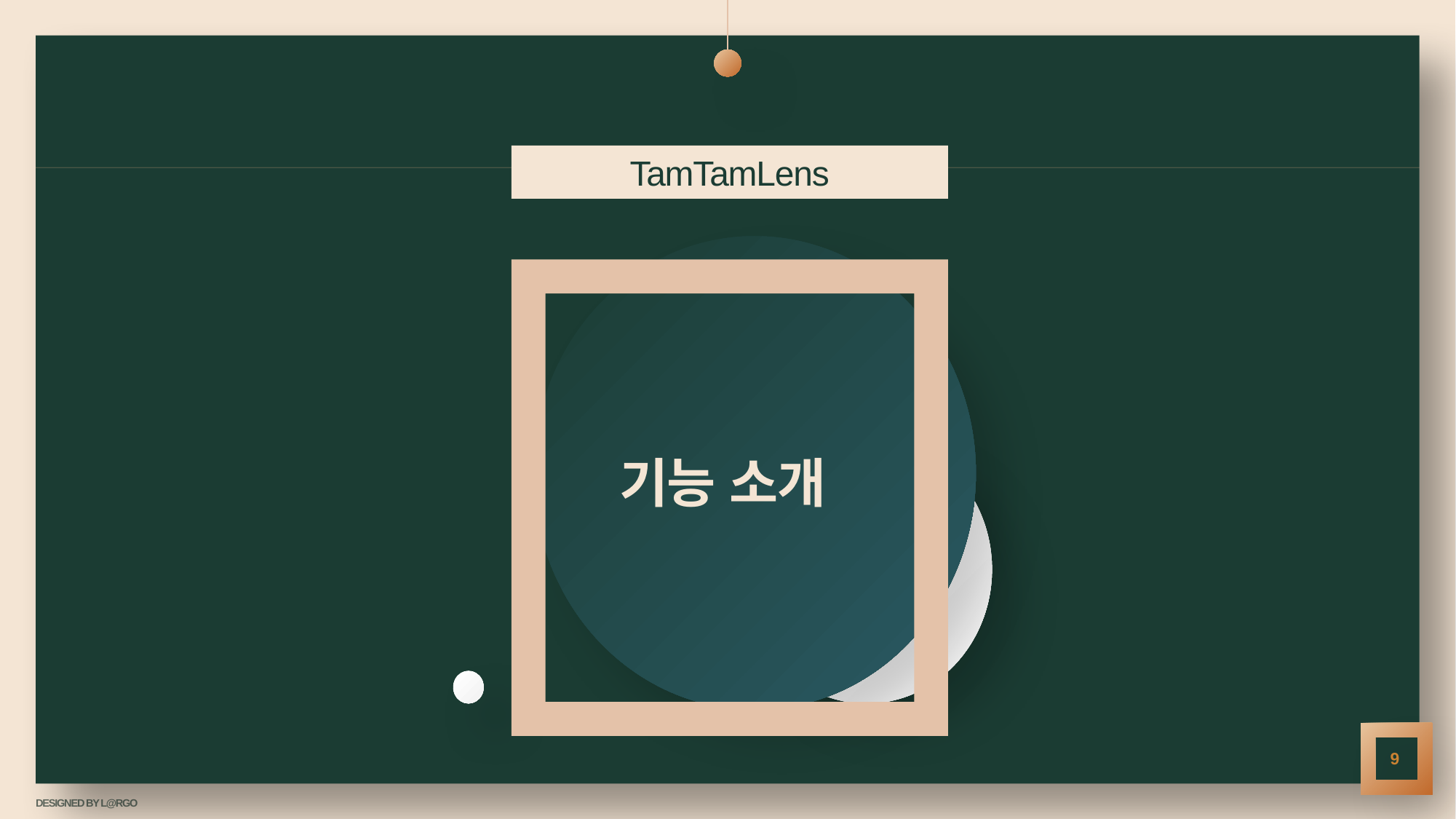

TamTamLens

# 기능 소개

9
DESIGNED BY L@RGO